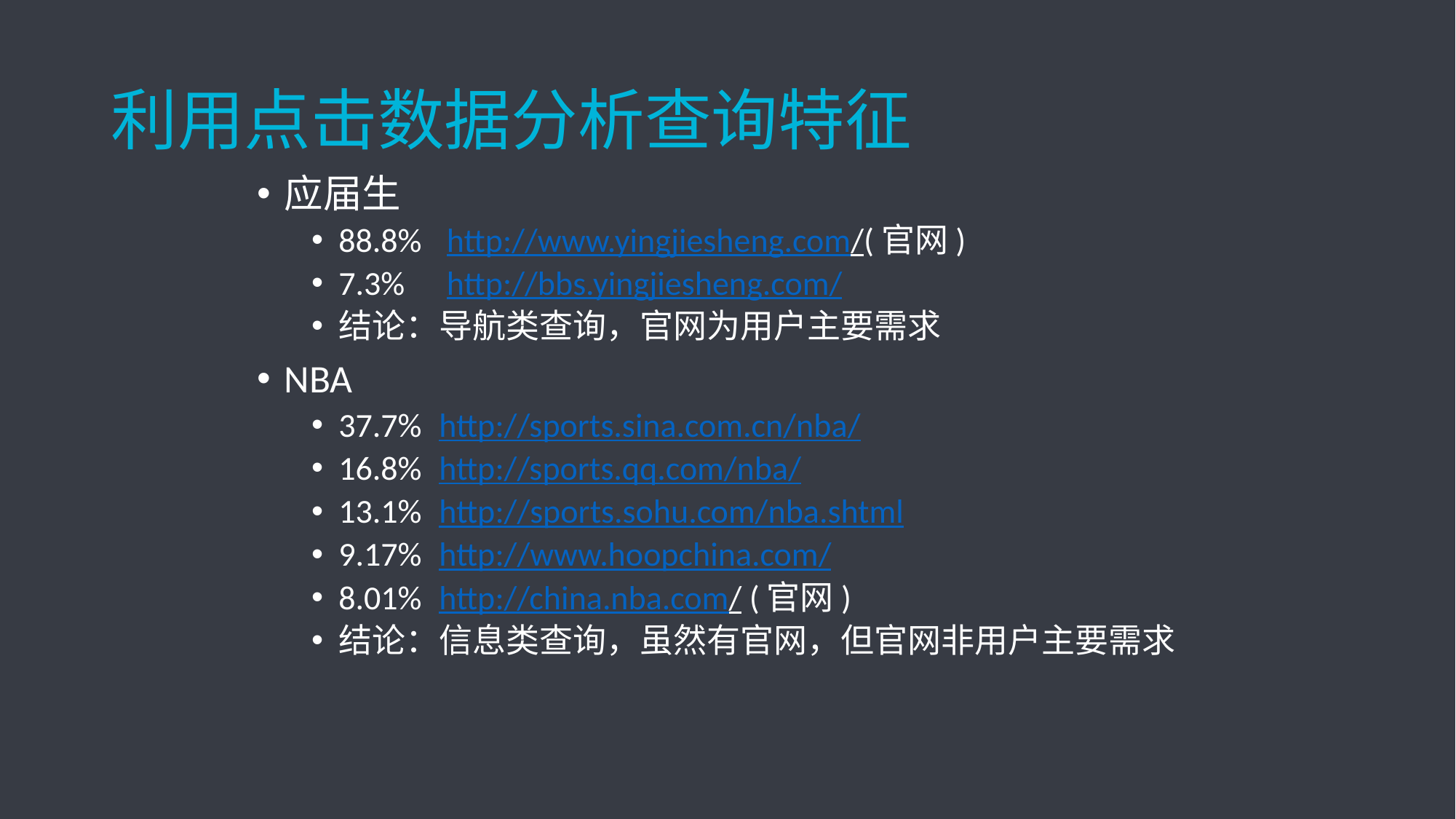

# 利用点击数据分析查询特征
应届生
88.8%	 http://www.yingjiesheng.com/(官网)
7.3%	 http://bbs.yingjiesheng.com/
结论：导航类查询，官网为用户主要需求
NBA
37.7%	http://sports.sina.com.cn/nba/
16.8%	http://sports.qq.com/nba/
13.1%	http://sports.sohu.com/nba.shtml
9.17%	http://www.hoopchina.com/
8.01%	http://china.nba.com/ (官网)
结论：信息类查询，虽然有官网，但官网非用户主要需求